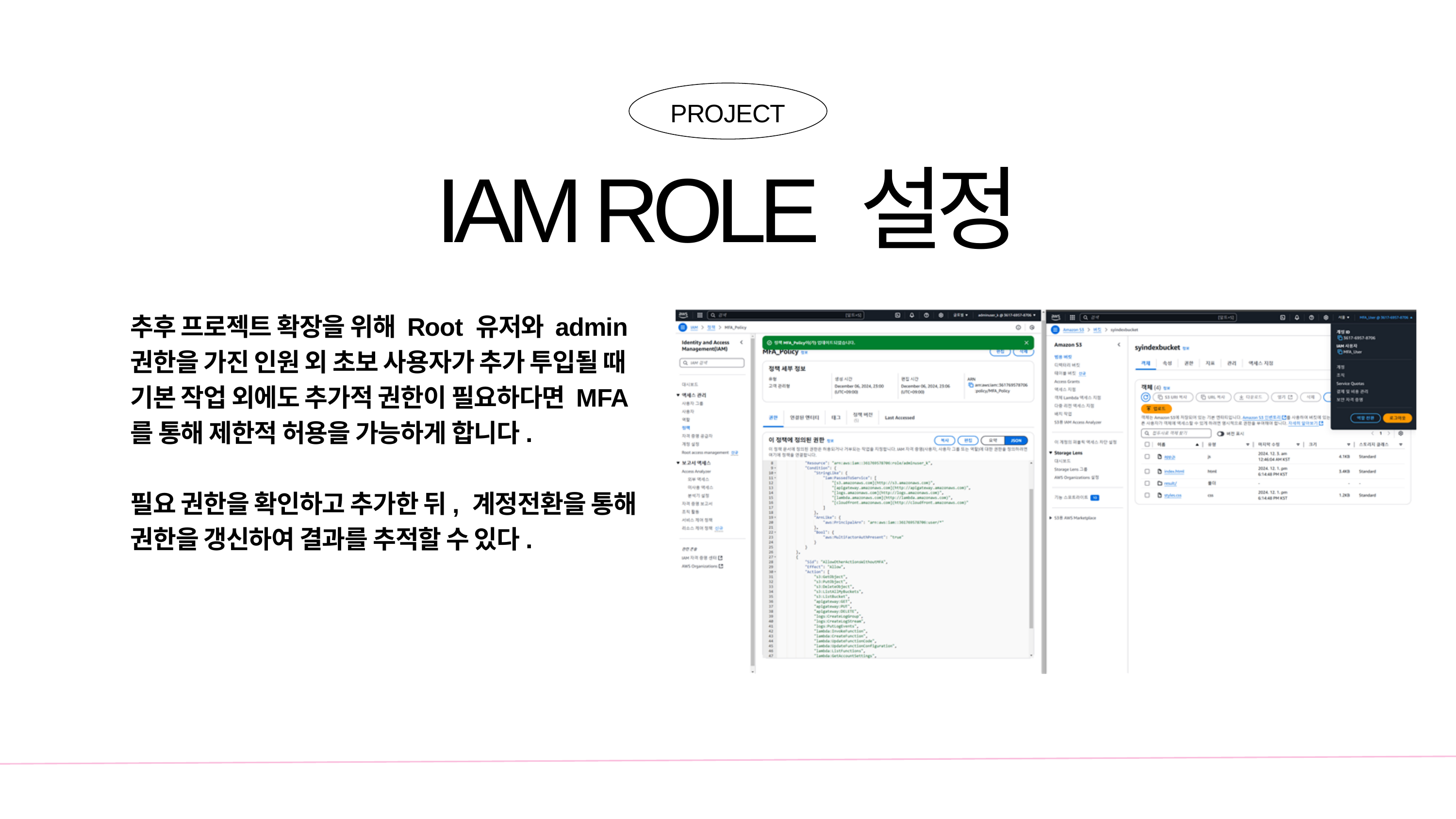

PROJECT
IAM ROLE 설정
추후 프로젝트 확장을 위해 Root 유저와 admin 권한을 가진 인원 외 초보 사용자가 추가 투입될 때 기본 작업 외에도 추가적 권한이 필요하다면 MFA를 통해 제한적 허용을 가능하게 합니다.

필요 권한을 확인하고 추가한 뒤, 계정전환을 통해 권한을 갱신하여 결과를 추적할 수 있다.